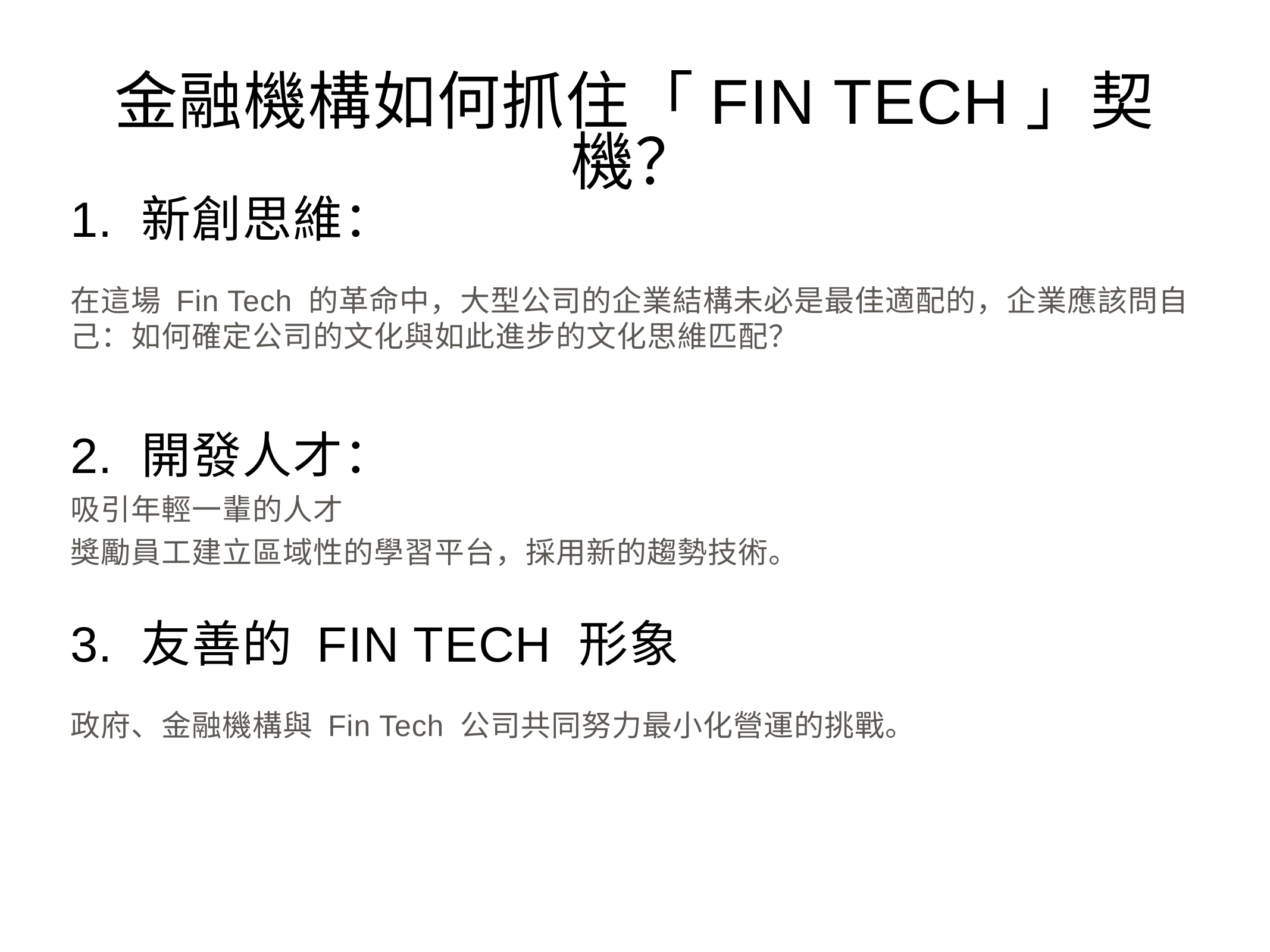

# 金融機構如何抓住「Fin Tech」契機？

新創思維：
在這場 Fin Tech 的革命中，大型公司的企業結構未必是最佳適配的，企業應該問自己：如何確定公司的文化與如此進步的文化思維匹配？

開發人才：
吸引年輕一輩的人才
獎勵員工建立區域性的學習平台，採用新的趨勢技術。

友善的 Fin Tech 形象
政府、金融機構與 Fin Tech 公司共同努力最小化營運的挑戰。

44